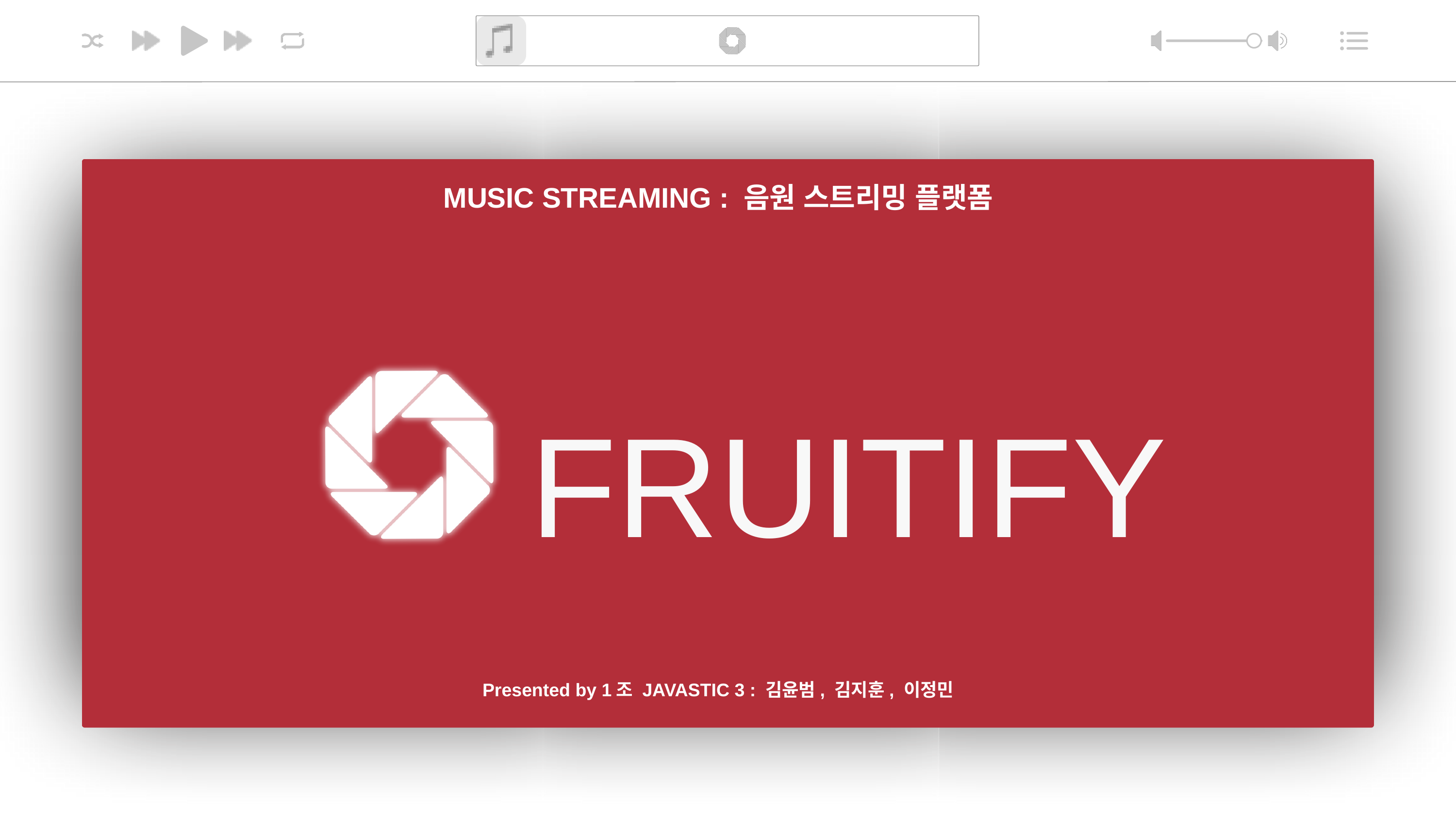

MUSIC STREAMING : 음원 스트리밍 플랫폼
FRUITIFY

Presented by 1조 JAVASTIC 3 : 김윤범, 김지훈, 이정민